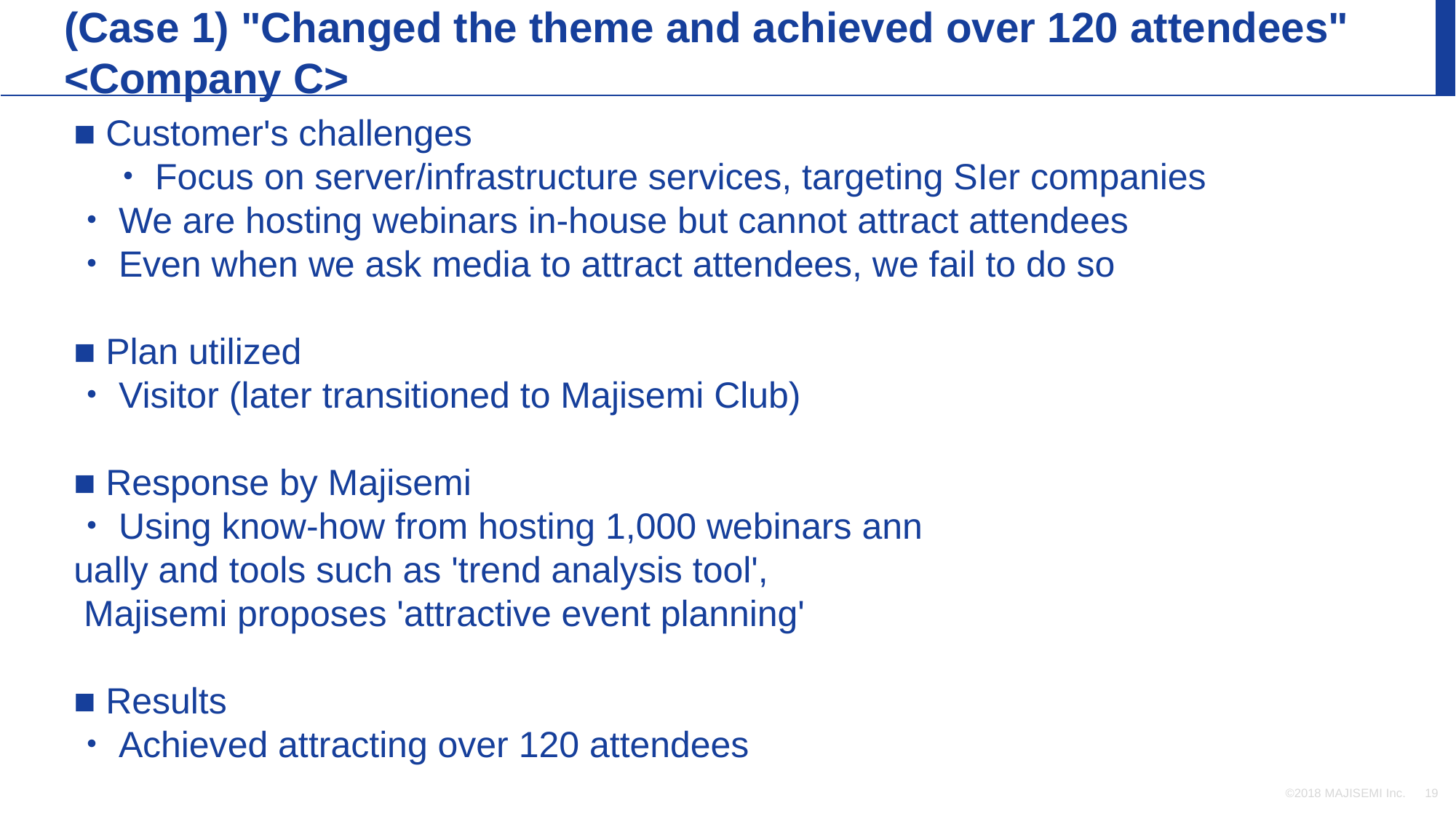

(Case 1) "Changed the theme and achieved over 120 attendees" <Company C>
■ Customer's challenges
　・Focus on server/infrastructure services, targeting SIer companies
・We are hosting webinars in-house but cannot attract attendees
・Even when we ask media to attract attendees, we fail to do so

■ Plan utilized
・Visitor (later transitioned to Majisemi Club)

■ Response by Majisemi
・Using know-how from hosting 1,000 webinars ann
ually and tools such as 'trend analysis tool',
 Majisemi proposes 'attractive event planning'

■ Results
・Achieved attracting over 120 attendees
©2018 MAJISEMI Inc.
19